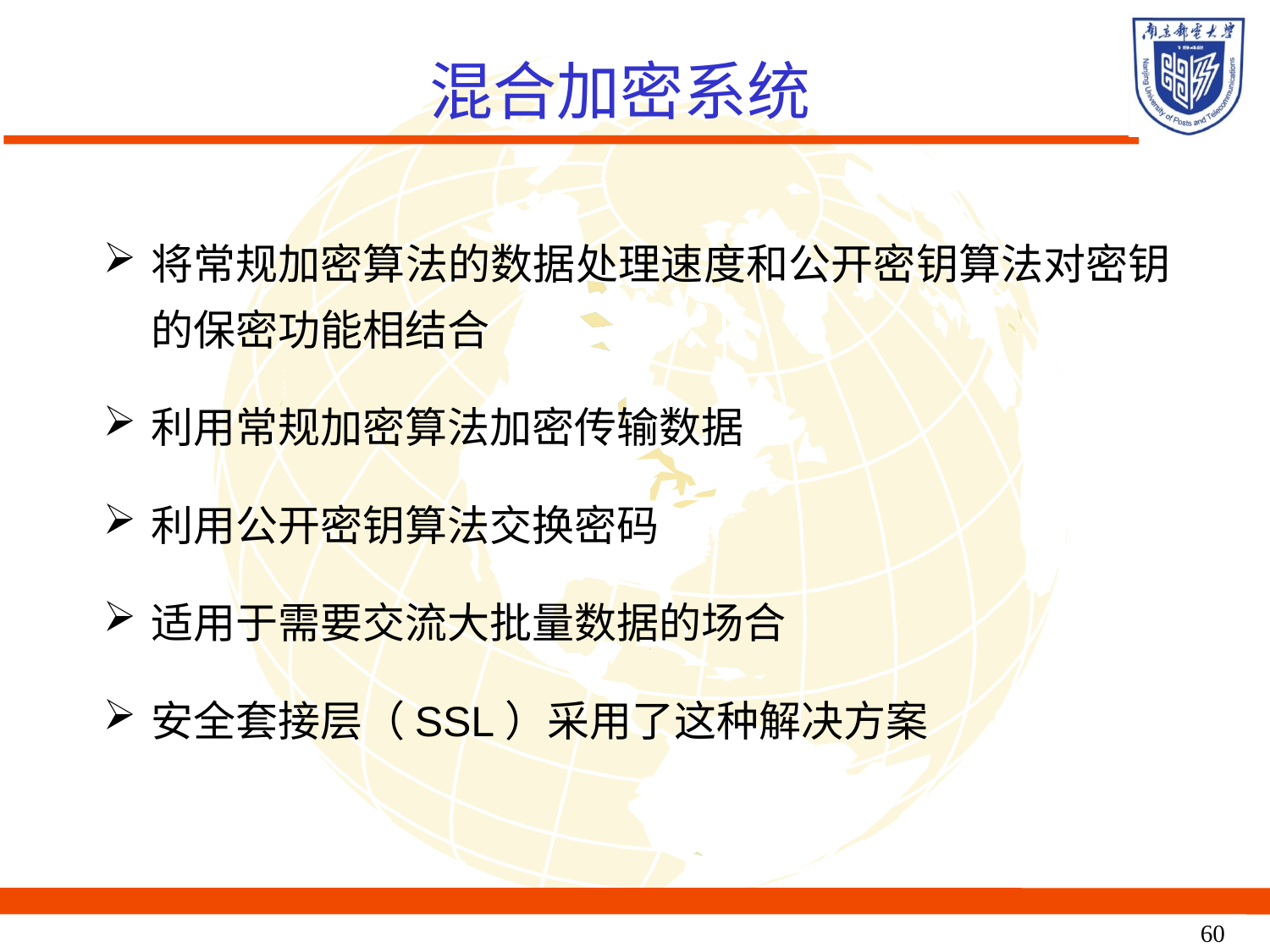

混合加密系统
将常规加密算法的数据处理速度和公开密钥算法对密钥的保密功能相结合
利用常规加密算法加密传输数据
利用公开密钥算法交换密码
适用于需要交流大批量数据的场合
安全套接层（SSL）采用了这种解决方案
60